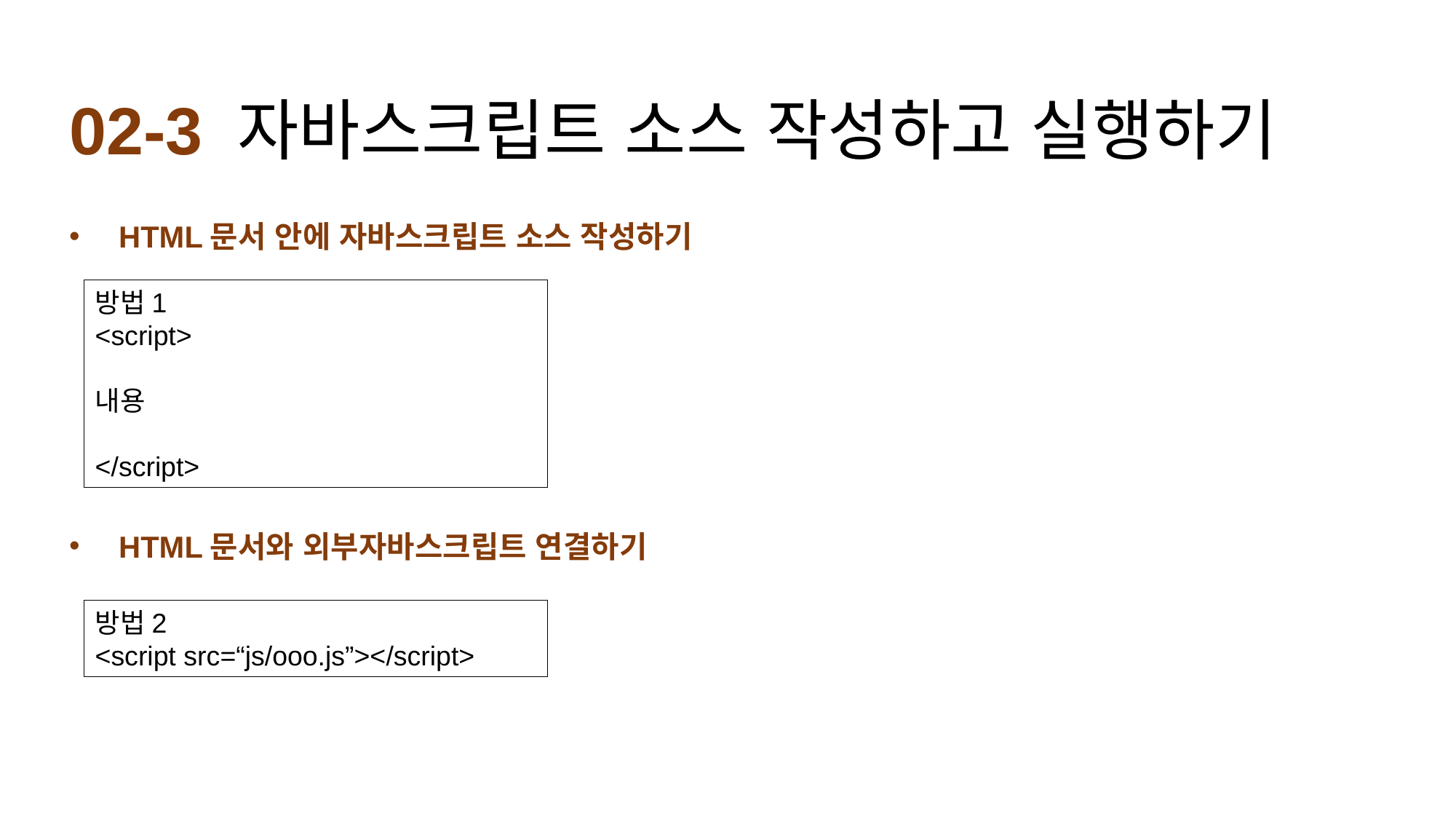

# 02-3 자바스크립트 소스 작성하고 실행하기
 HTML문서 안에 자바스크립트 소스 작성하기
방법1
<script>

내용

</script>
 HTML문서와 외부자바스크립트 연결하기
방법2
<script src=“js/ooo.js”></script>